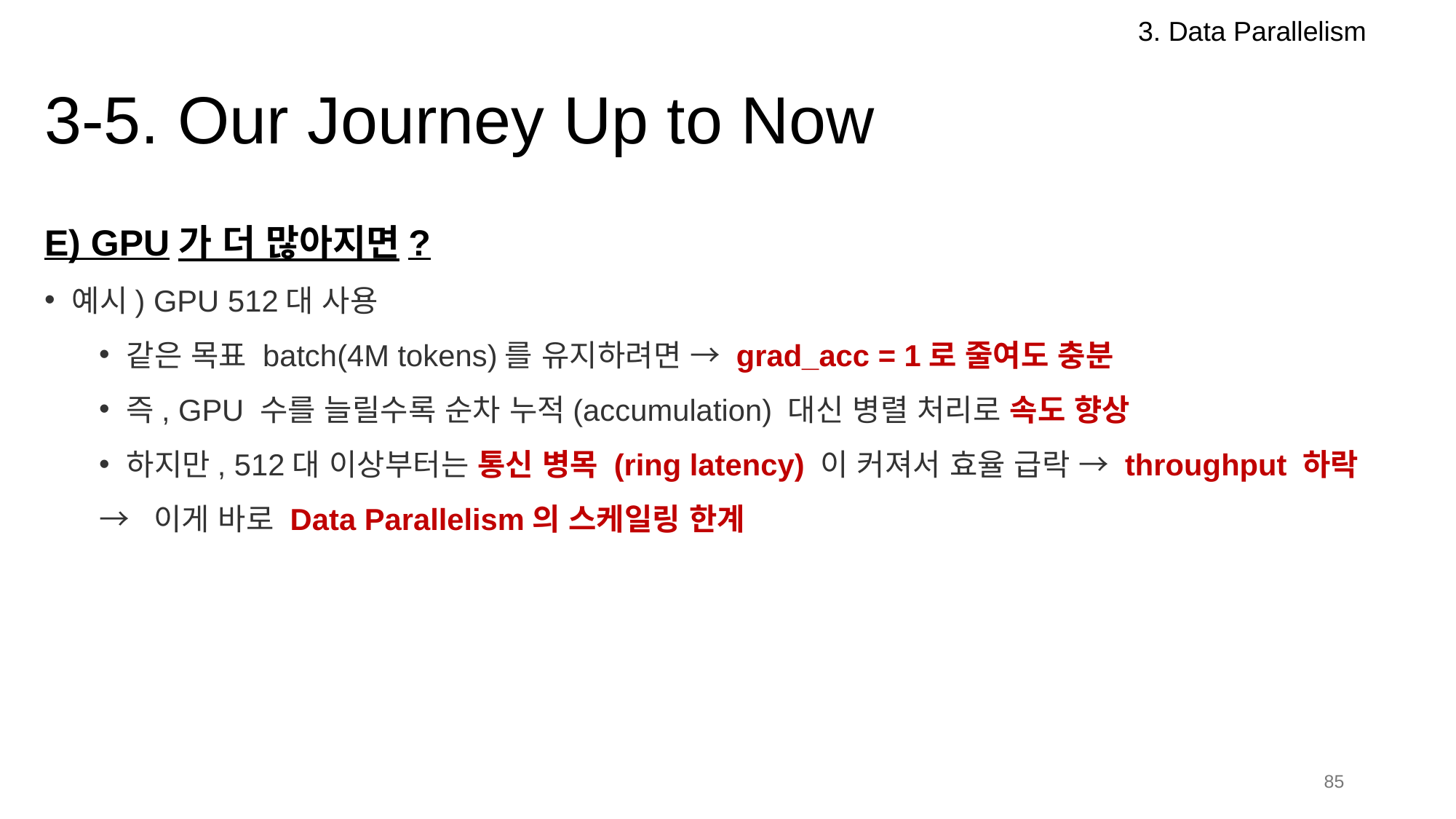

3. Data Parallelism
# 3-5. Our Journey Up to Now
E) GPU가 더 많아지면?
예시) GPU 512대 사용
같은 목표 batch(4M tokens)를 유지하려면 → grad_acc = 1로 줄여도 충분
즉, GPU 수를 늘릴수록 순차 누적(accumulation) 대신 병렬 처리로 속도 향상
하지만, 512대 이상부터는 통신 병목 (ring latency) 이 커져서 효율 급락 → throughput 하락
→  이게 바로 Data Parallelism의 스케일링 한계

85